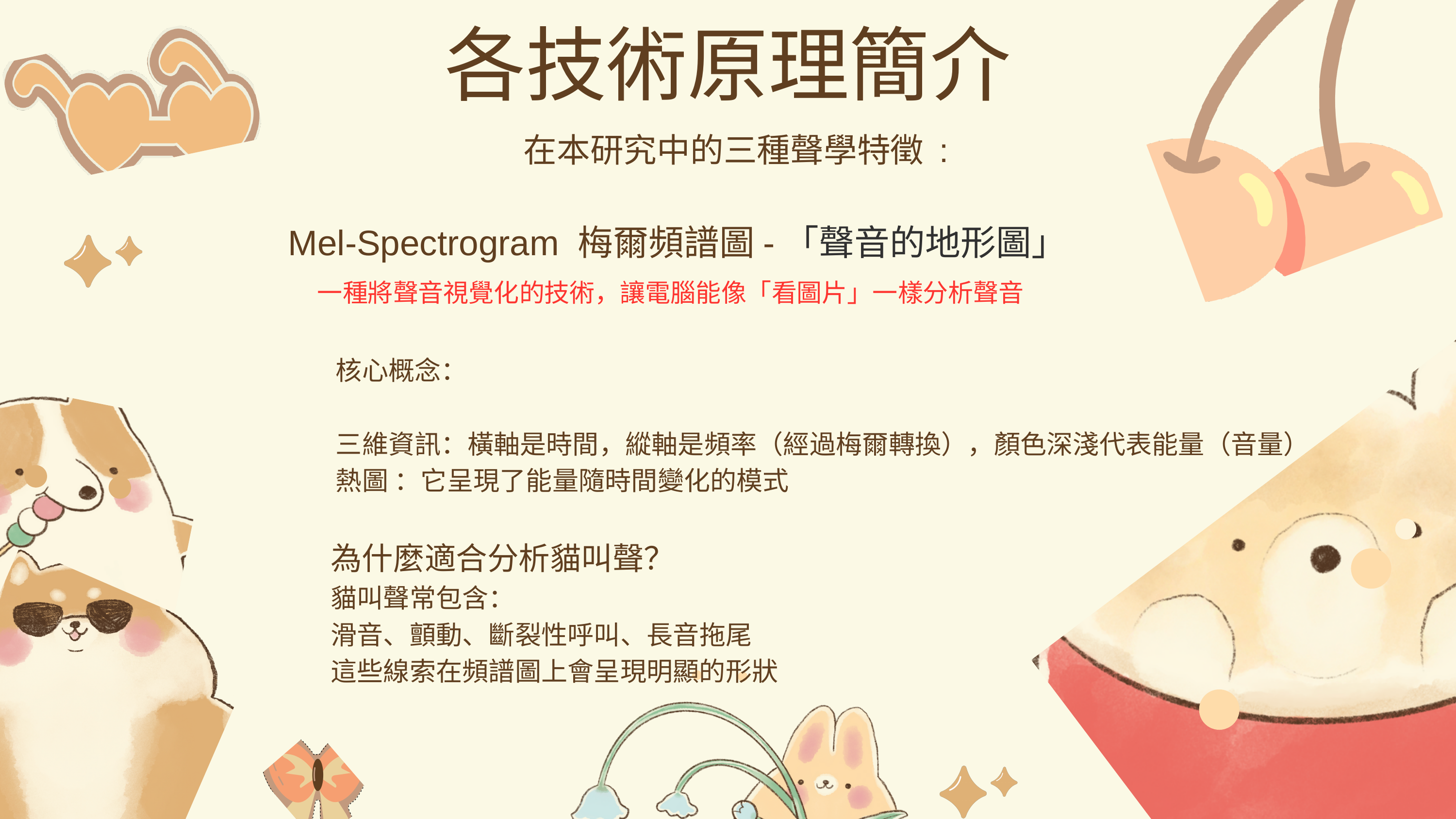

各技術原理簡介

在本研究中的三種聲學特徵 :
 Mel-Spectrogram 梅爾頻譜圖-「聲音的地形圖」

一種將聲音視覺化的技術，讓電腦能像「看圖片」一樣分析聲音

核心概念：

三維資訊：橫軸是時間，縱軸是頻率（經過梅爾轉換），顏色深淺代表能量（音量）
熱圖 ：它呈現了能量隨時間變化的模式

為什麼適合分析貓叫聲？
貓叫聲常包含：
滑音、顫動、斷裂性呼叫、長音拖尾
這些線索在頻譜圖上會呈現明顯的形狀

8